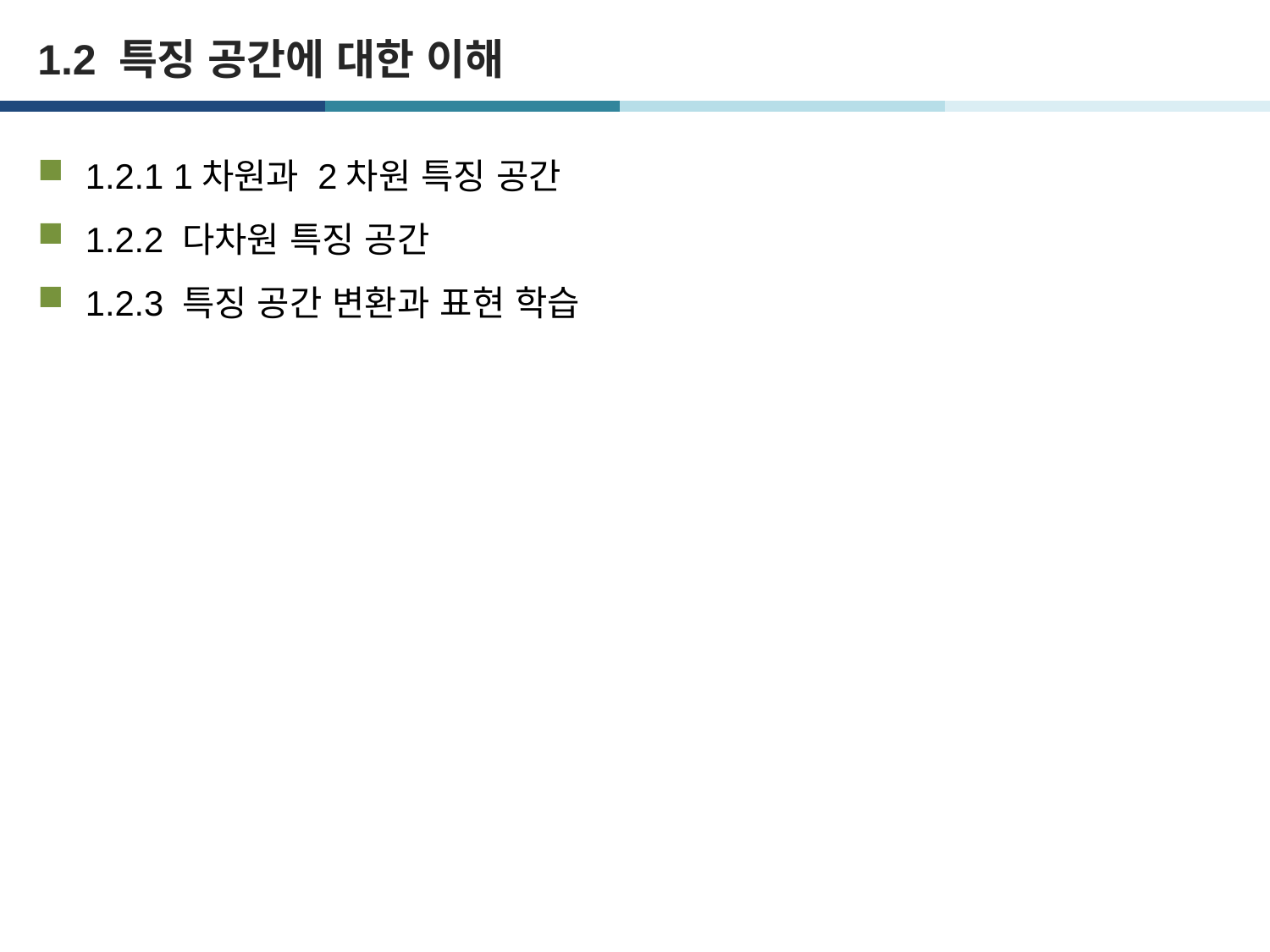

# 1.2 특징 공간에 대한 이해
1.2.1 1차원과 2차원 특징 공간
1.2.2 다차원 특징 공간
1.2.3 특징 공간 변환과 표현 학습